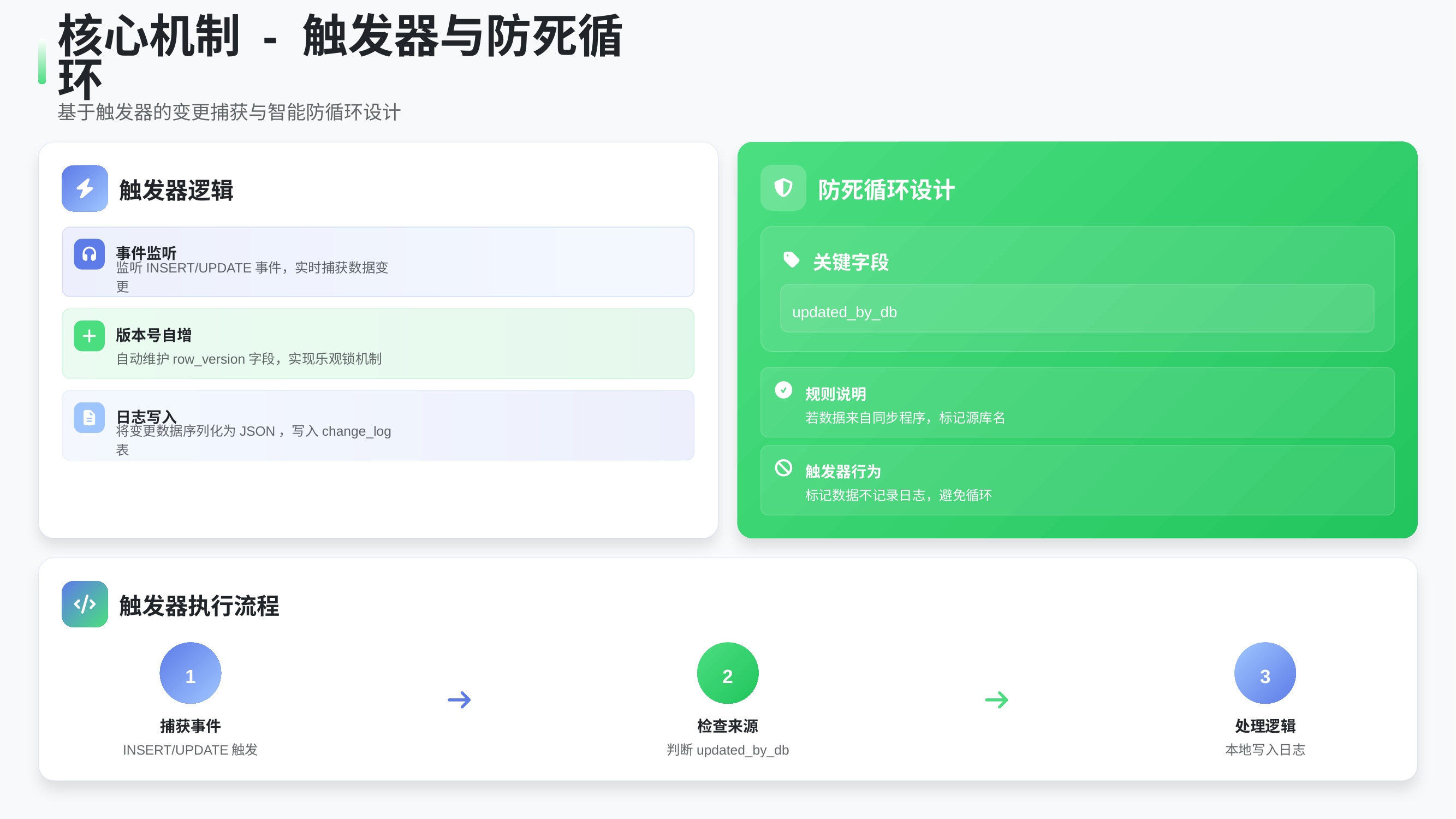

核心机制 - 触发器与防死循环
基于触发器的变更捕获与智能防循环设计

防死循环设计
触发器逻辑

事件监听
关键字段

监听INSERT/UPDATE事件，实时捕获数据变更

updated_by_db

版本号自增

自动维护row_version字段，实现乐观锁机制

规则说明

日志写入
若数据来自同步程序，标记源库名

将变更数据序列化为JSON，写入change_log表

触发器行为

标记数据不记录日志，避免循环

触发器执行流程

1
2
3

捕获事件
检查来源
处理逻辑
INSERT/UPDATE触发
判断updated_by_db
本地写入日志